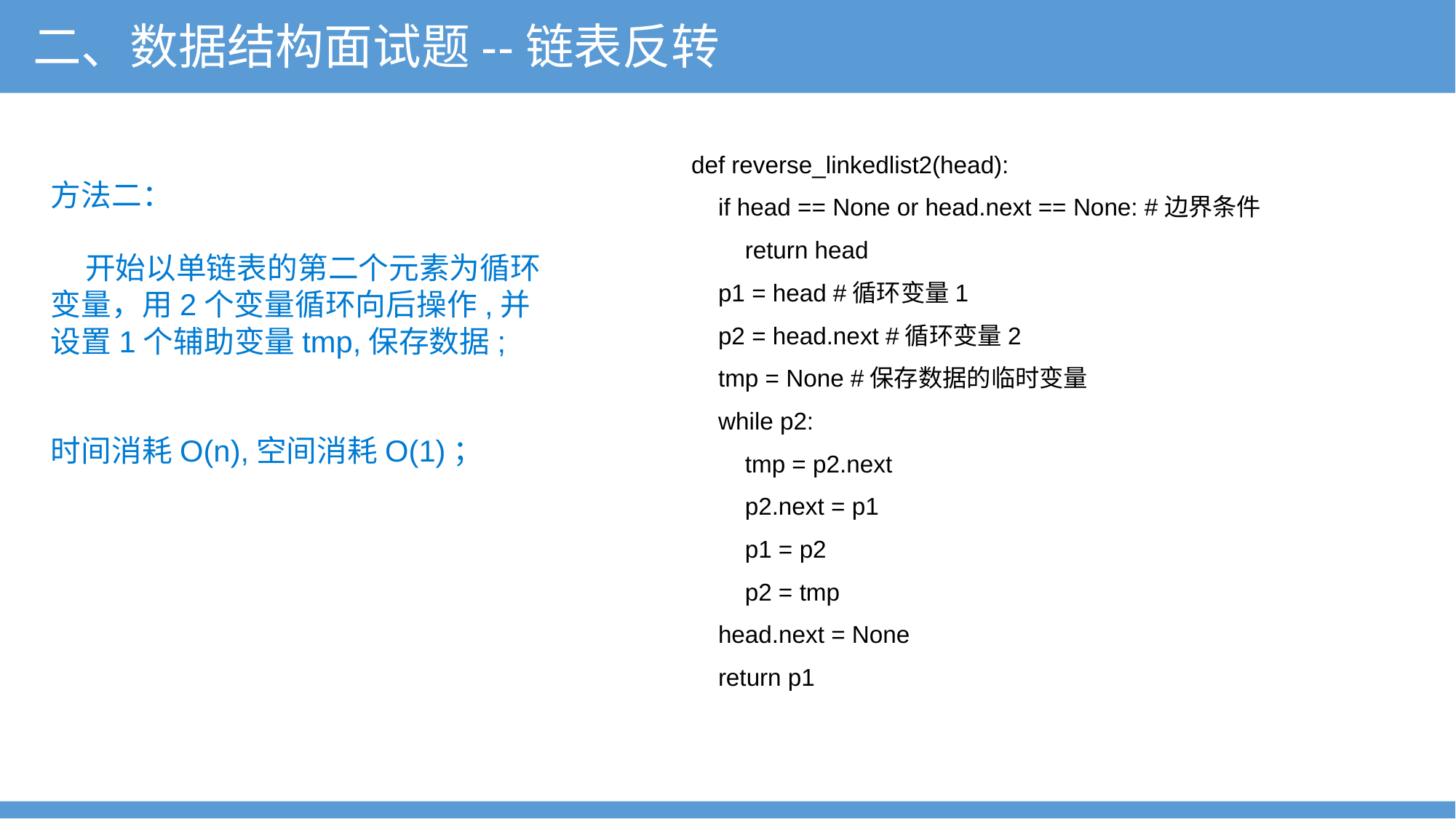

二、数据结构面试题--链表反转
def reverse_linkedlist2(head):
    if head == None or head.next == None: #边界条件
        return head
    p1 = head #循环变量1
    p2 = head.next #循环变量2
    tmp = None #保存数据的临时变量
    while p2:
        tmp = p2.next
        p2.next = p1
        p1 = p2
        p2 = tmp
    head.next = None
    return p1
方法二：

    开始以单链表的第二个元素为循环变量，用2个变量循环向后操作,并设置1个辅助变量tmp,保存数据;

时间消耗O(n),空间消耗O(1)；